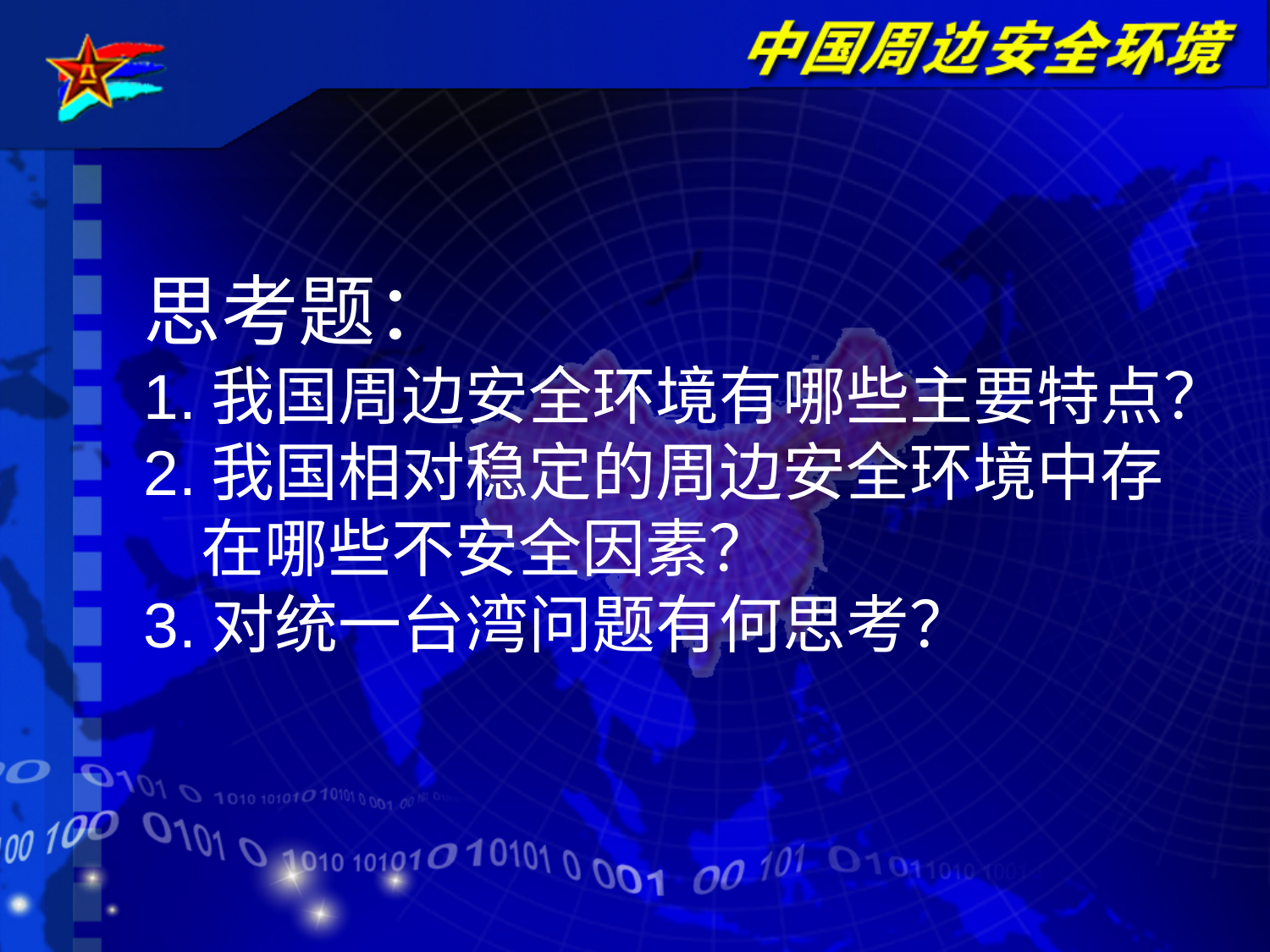

思考题：
1.我国周边安全环境有哪些主要特点？
2.我国相对稳定的周边安全环境中存
   在哪些不安全因素？
3.对统一台湾问题有何思考？